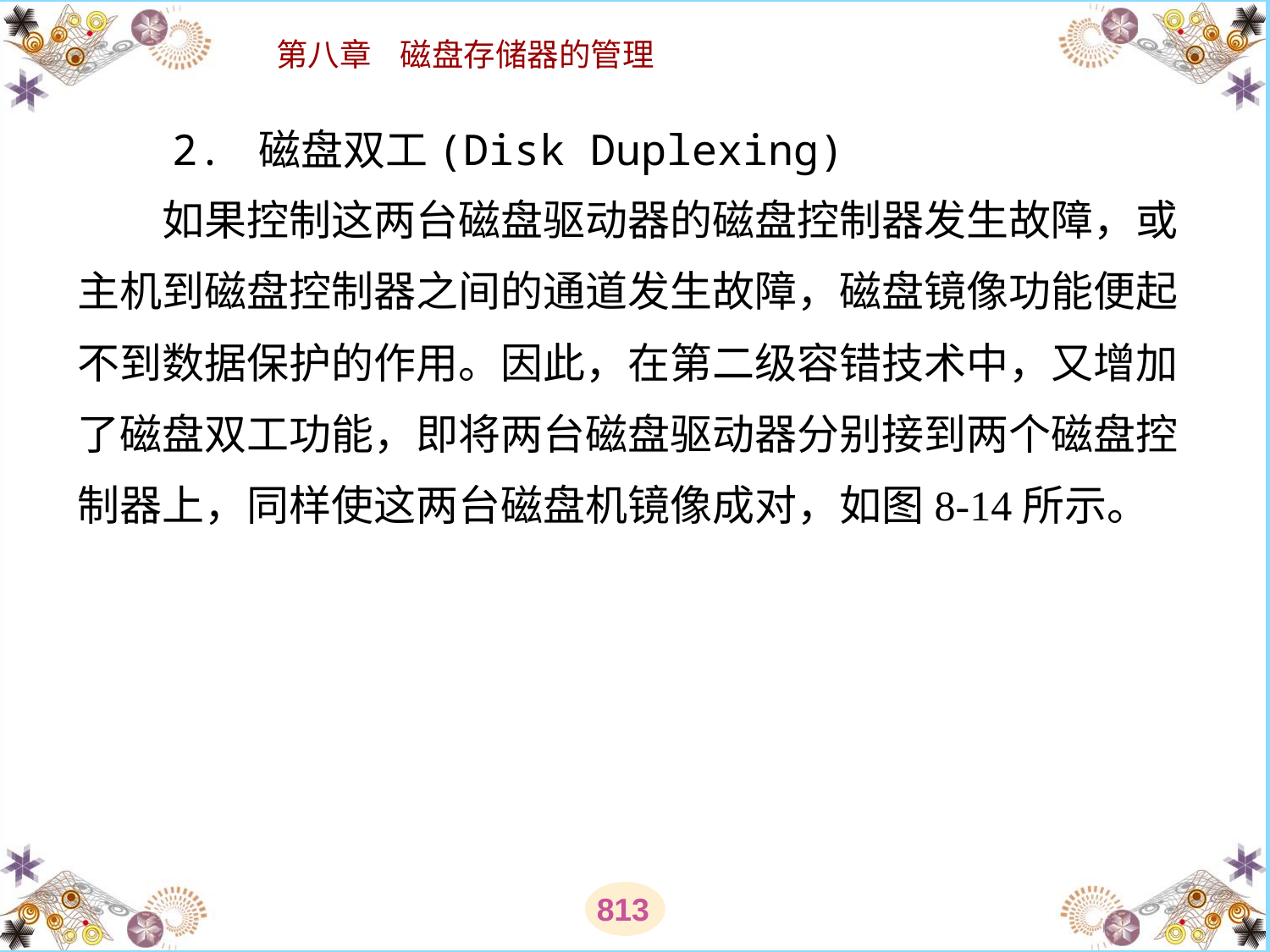

# 2. 磁盘双工(Disk Duplexing) 　　如果控制这两台磁盘驱动器的磁盘控制器发生故障，或主机到磁盘控制器之间的通道发生故障，磁盘镜像功能便起不到数据保护的作用。因此，在第二级容错技术中，又增加了磁盘双工功能，即将两台磁盘驱动器分别接到两个磁盘控制器上，同样使这两台磁盘机镜像成对，如图8-14所示。